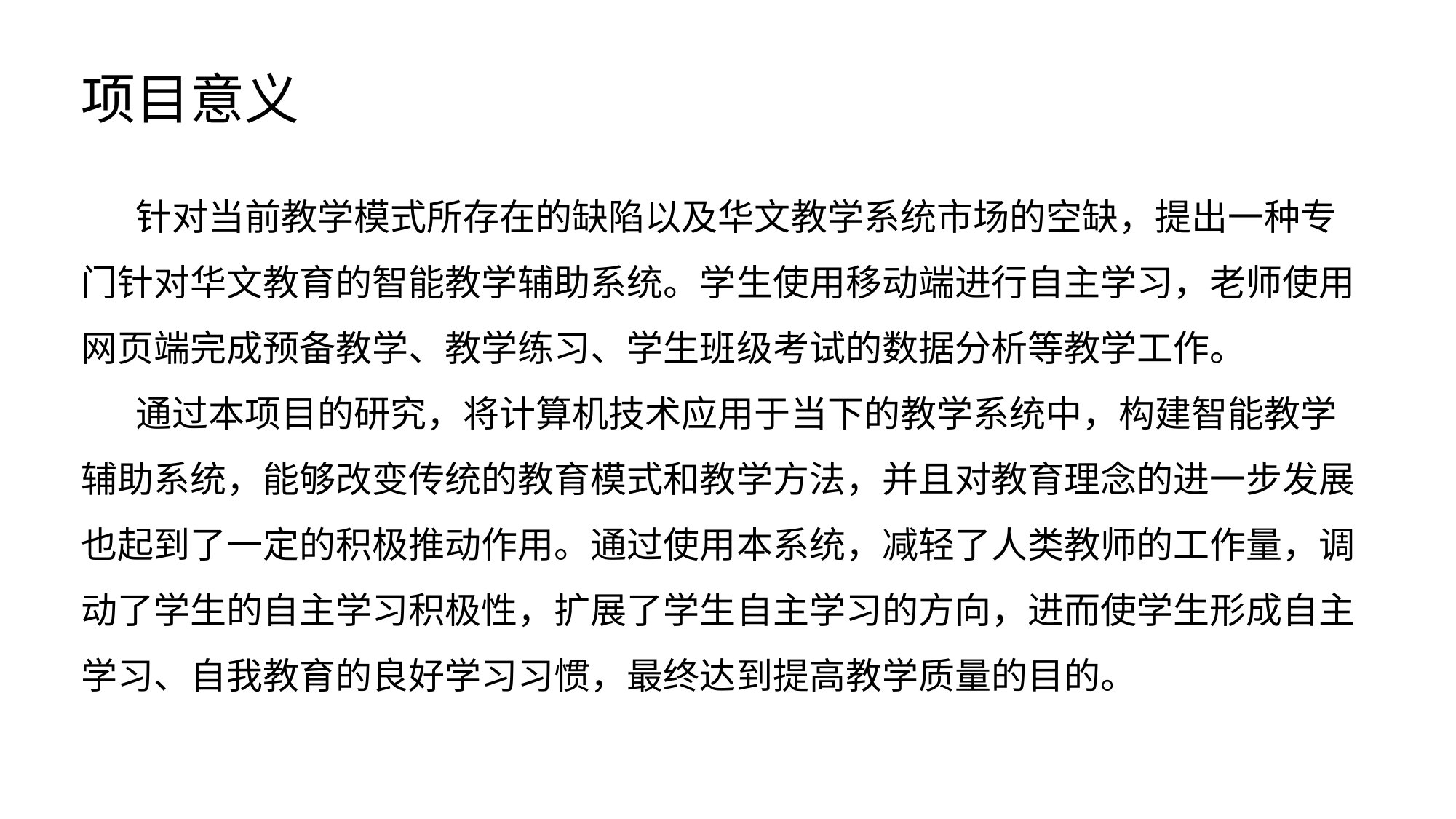

项目意义
针对当前教学模式所存在的缺陷以及华文教学系统市场的空缺，提出一种专门针对华文教育的智能教学辅助系统。学生使用移动端进行自主学习，老师使用网页端完成预备教学、教学练习、学生班级考试的数据分析等教学工作。
通过本项目的研究，将计算机技术应用于当下的教学系统中，构建智能教学辅助系统，能够改变传统的教育模式和教学方法，并且对教育理念的进一步发展也起到了一定的积极推动作用。通过使用本系统，减轻了人类教师的工作量，调动了学生的自主学习积极性，扩展了学生自主学习的方向，进而使学生形成自主学习、自我教育的良好学习习惯，最终达到提高教学质量的目的。